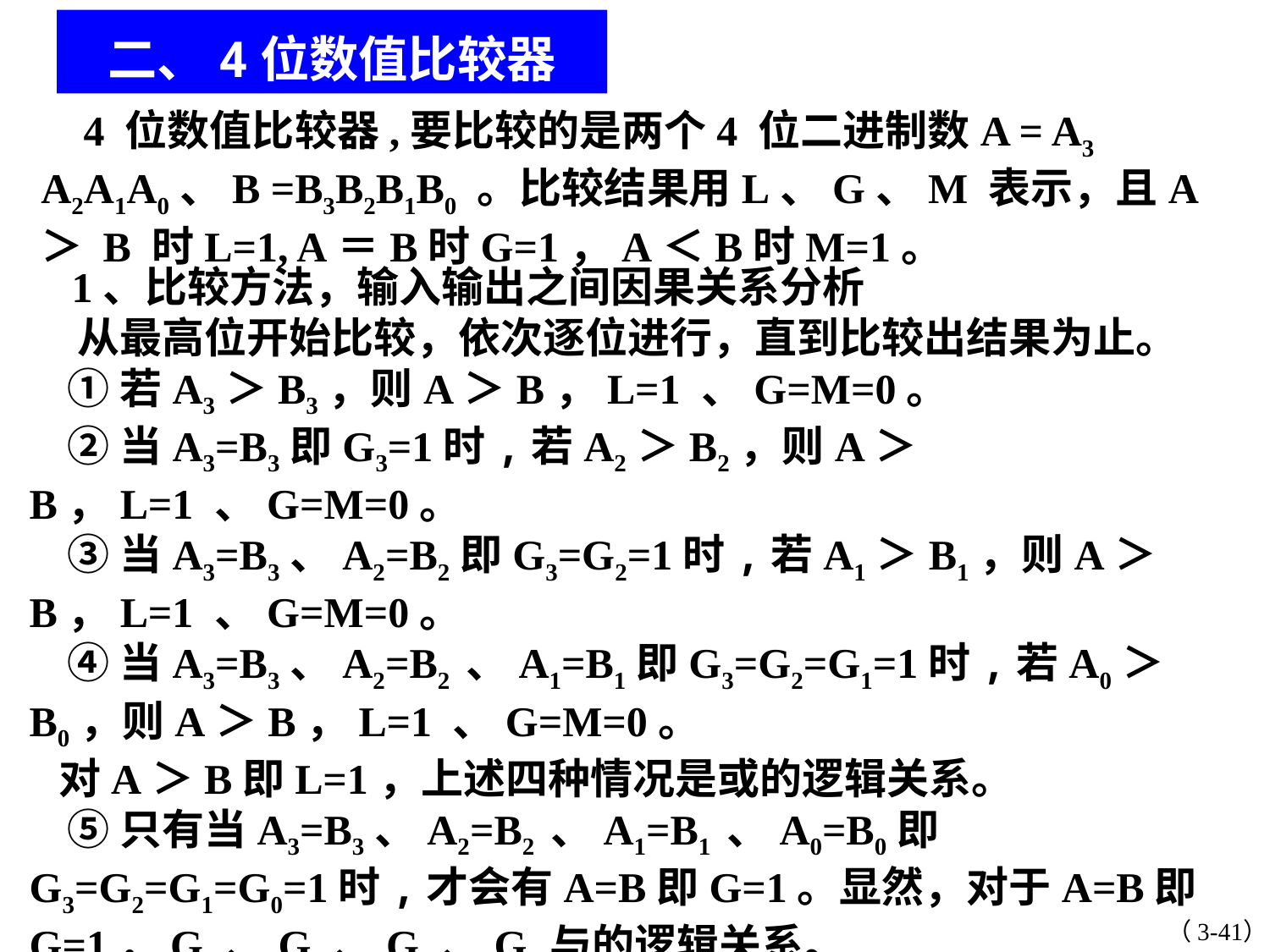

二、4位数值比较器
    4 位数值比较器,要比较的是两个4 位二进制数A = A3 A2A1A0、B =B3B2B1B0 。比较结果用L、G、M 表示，且A ＞ B 时L=1, A＝B时G=1，A＜B时M=1。
    1、比较方法，输入输出之间因果关系分析
    从最高位开始比较，依次逐位进行，直到比较出结果为止。
    ①若A3＞B3，则A＞B，L=1 、G=M=0。
    ②当A3=B3即G3=1时,若A2＞B2，则A＞B，L=1 、G=M=0。
    ③当A3=B3、A2=B2即G3=G2=1时,若A1＞B1，则A＞B，L=1 、G=M=0。
    ④当A3=B3、A2=B2 、A1=B1即G3=G2=G1=1时,若A0＞B0，则A＞B，L=1 、G=M=0。
  对A＞B即L=1，上述四种情况是或的逻辑关系。
    ⑤只有当A3=B3、A2=B2 、A1=B1 、A0=B0即G3=G2=G1=G0=1时,才会有A=B即G=1。显然，对于A=B即G=1，G3、G2、G1、G0与的逻辑关系。
    ⑥如果A不大于B也不等于B，即L=G=0时，则A＜B即M=1。
（3-41）